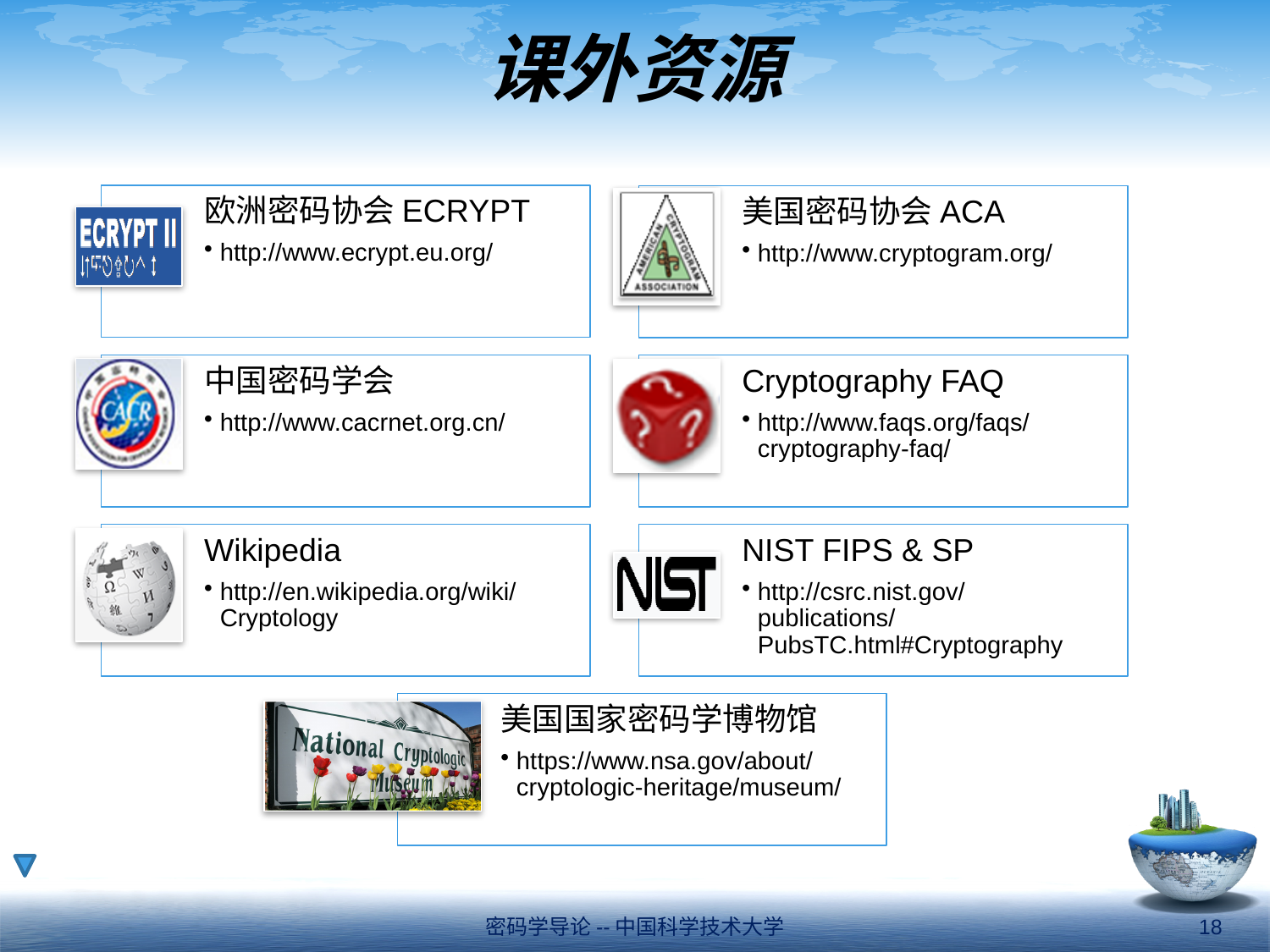

# 课外资源
欧洲密码协会ECRYPT
http://www.ecrypt.eu.org/
美国密码协会ACA
http://www.cryptogram.org/
中国密码学会
http://www.cacrnet.org.cn/
Cryptography FAQ
http://www.faqs.org/faqs/cryptography-faq/
Wikipedia
http://en.wikipedia.org/wiki/Cryptology
NIST FIPS & SP
http://csrc.nist.gov/publications/PubsTC.html#Cryptography
美国国家密码学博物馆
https://www.nsa.gov/about/cryptologic-heritage/museum/

密码学导论--中国科学技术大学
18